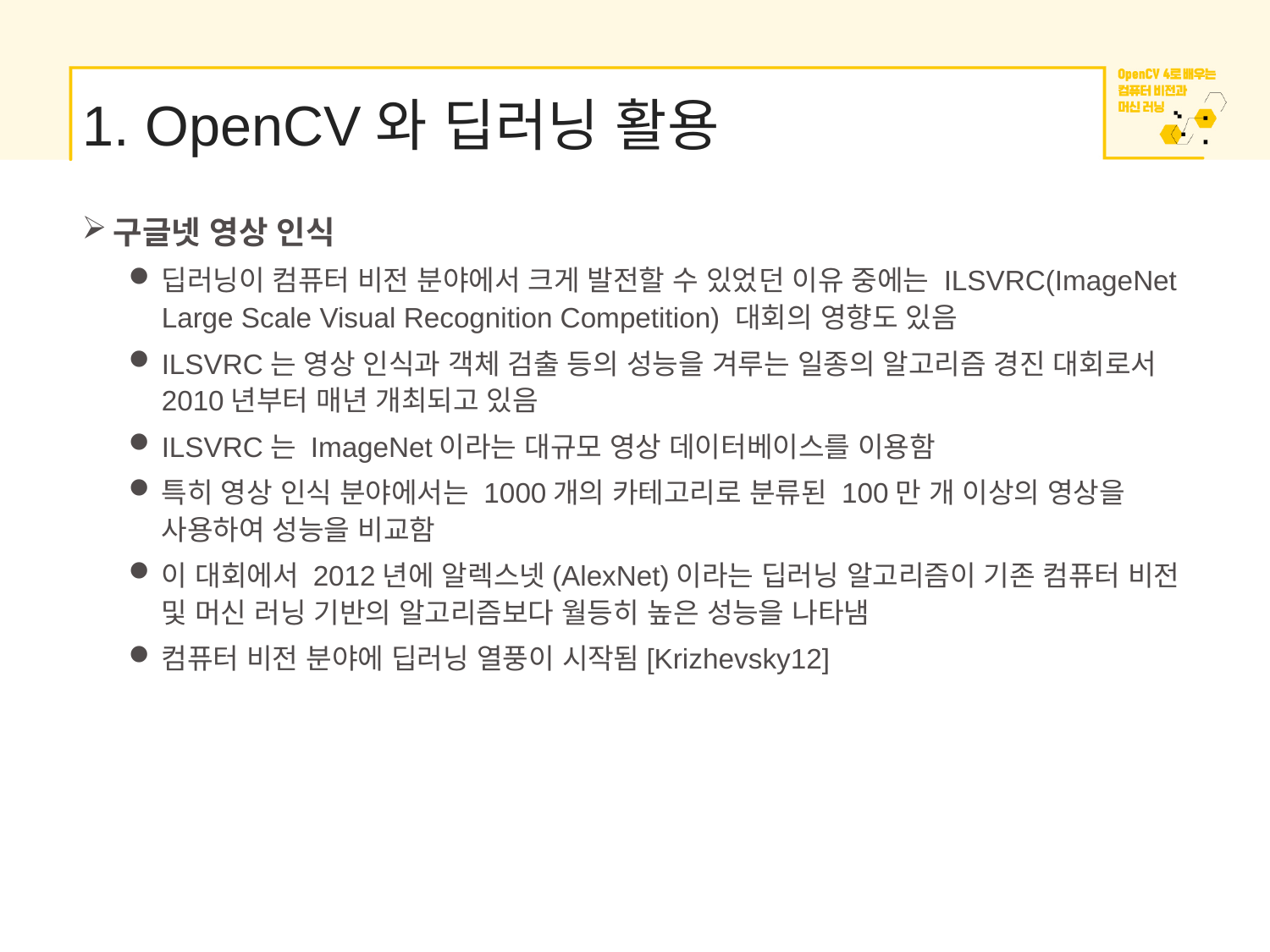

# 1. OpenCV와 딥러닝 활용
구글넷 영상 인식
딥러닝이 컴퓨터 비전 분야에서 크게 발전할 수 있었던 이유 중에는 ILSVRC(ImageNet Large Scale Visual Recognition Competition) 대회의 영향도 있음
ILSVRC는 영상 인식과 객체 검출 등의 성능을 겨루는 일종의 알고리즘 경진 대회로서 2010년부터 매년 개최되고 있음
ILSVRC는 ImageNet이라는 대규모 영상 데이터베이스를 이용함
특히 영상 인식 분야에서는 1000개의 카테고리로 분류된 100만 개 이상의 영상을 사용하여 성능을 비교함
이 대회에서 2012년에 알렉스넷(AlexNet)이라는 딥러닝 알고리즘이 기존 컴퓨터 비전 및 머신 러닝 기반의 알고리즘보다 월등히 높은 성능을 나타냄
컴퓨터 비전 분야에 딥러닝 열풍이 시작됨[Krizhevsky12]